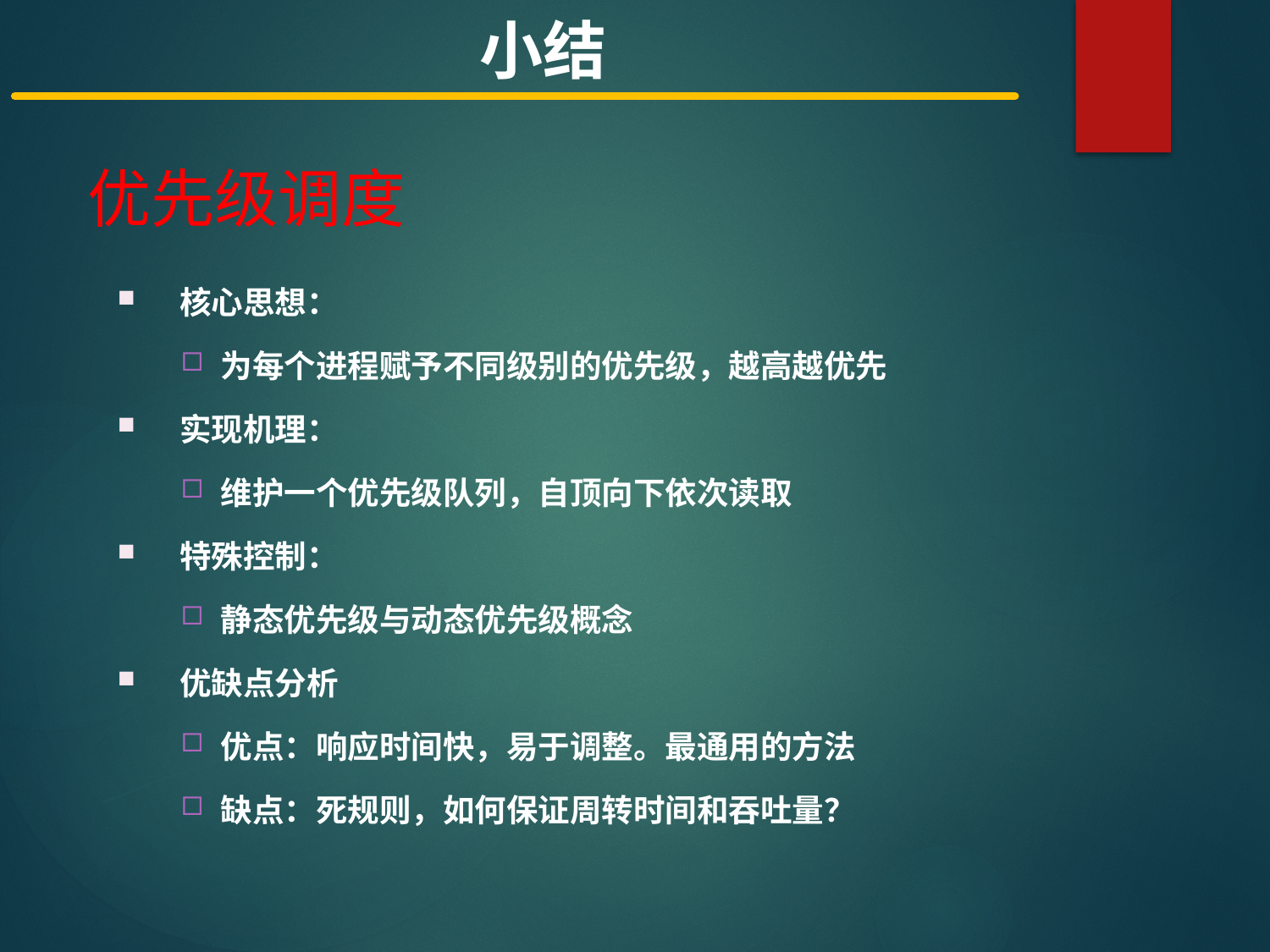

小结
优先级调度
 核心思想：
为每个进程赋予不同级别的优先级，越高越优先
 实现机理：
维护一个优先级队列，自顶向下依次读取
 特殊控制：
静态优先级与动态优先级概念
 优缺点分析
优点：响应时间快，易于调整。最通用的方法
缺点：死规则，如何保证周转时间和吞吐量？